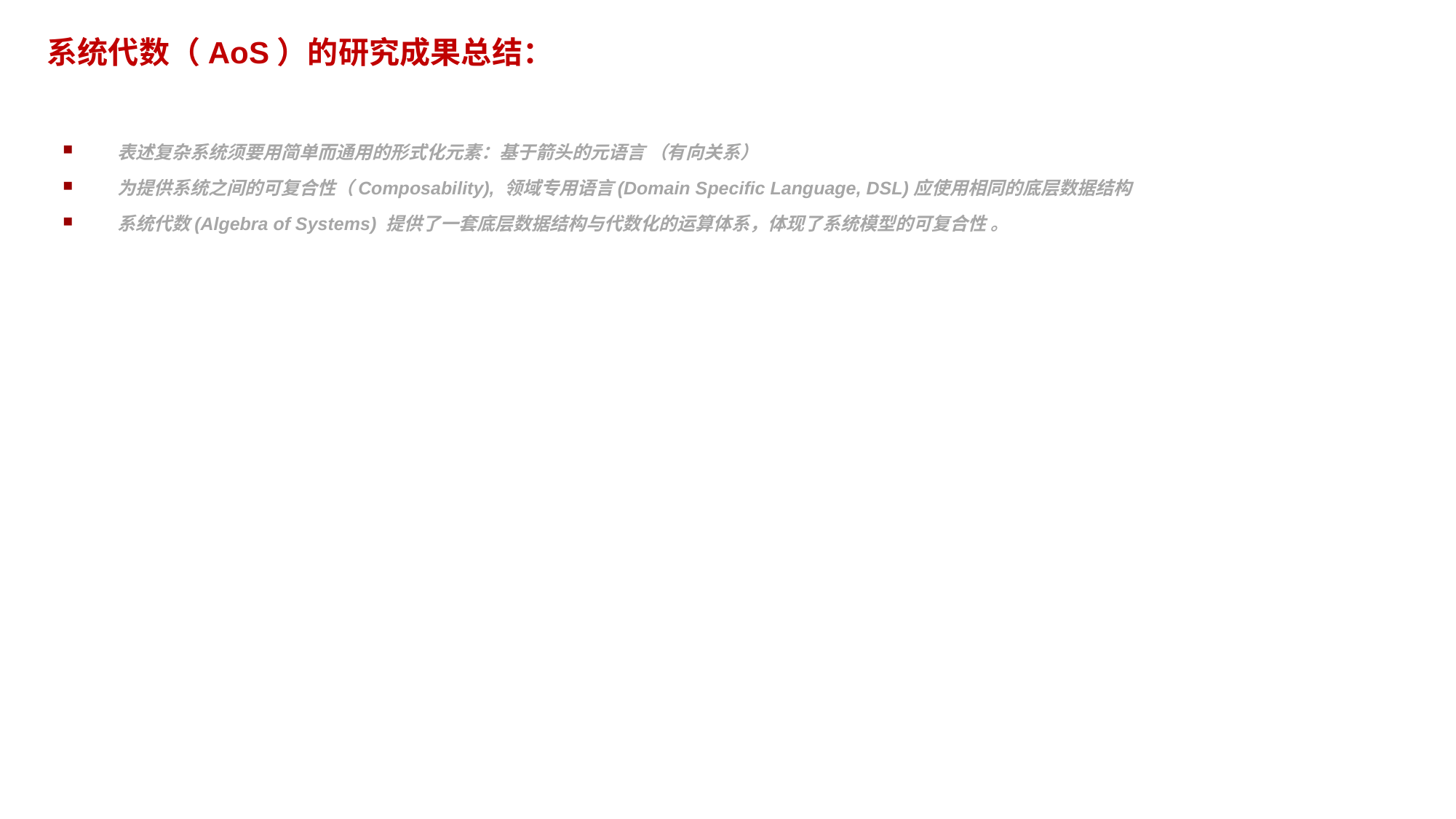

# 系统代数（AoS）的研究成果总结：
表述复杂系统须要用简单而通用的形式化元素：基于箭头的元语言 （有向关系）
为提供系统之间的可复合性（Composability), 领域专用语言(Domain Specific Language, DSL)应使用相同的底层数据结构
系统代数(Algebra of Systems) 提供了一套底层数据结构与代数化的运算体系，体现了系统模型的可复合性 。